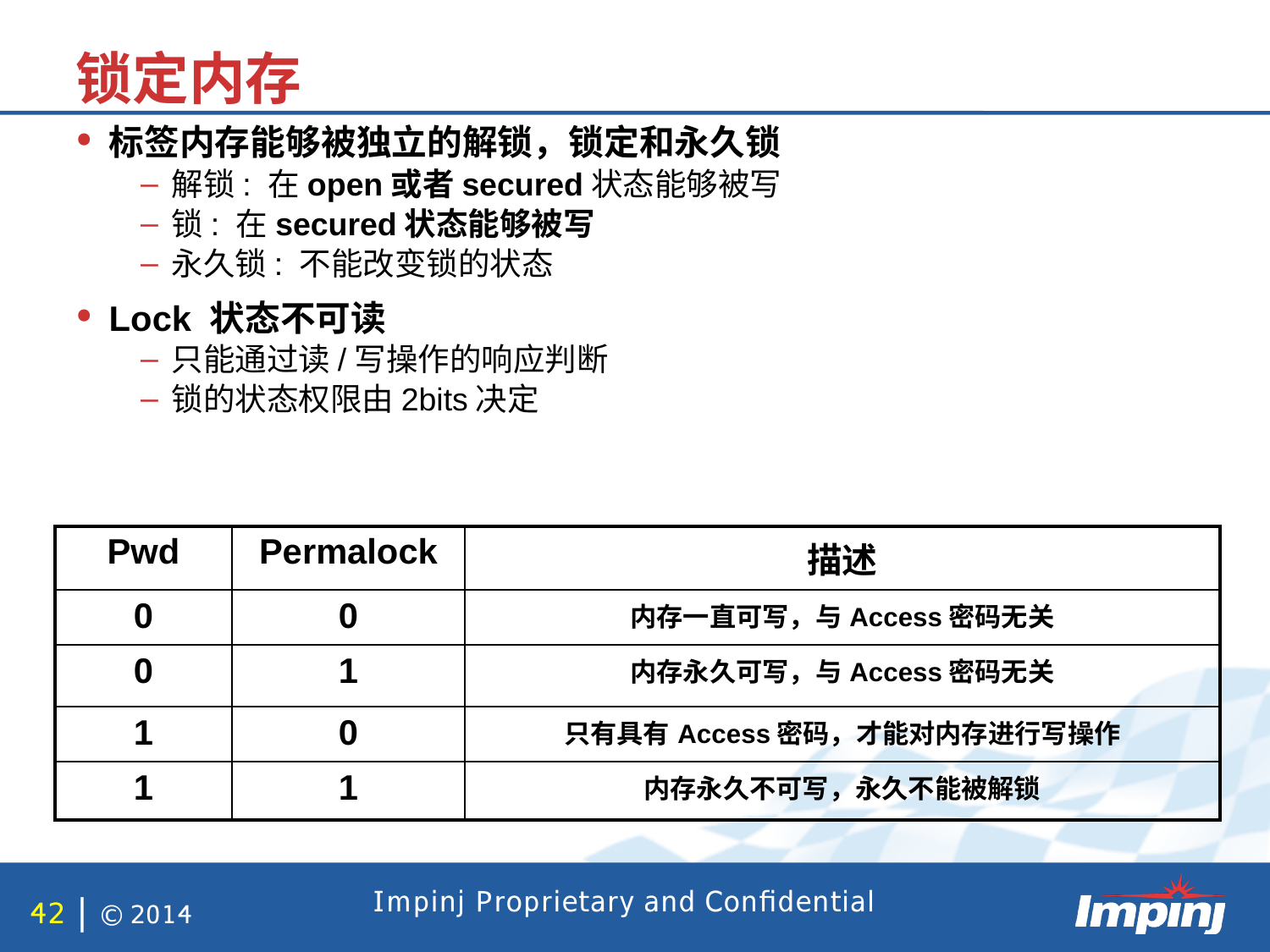

锁定内存
标签内存能够被独立的解锁，锁定和永久锁
解锁: 在open或者secured状态能够被写
锁: 在secured状态能够被写
永久锁: 不能改变锁的状态
Lock 状态不可读
只能通过读/写操作的响应判断
锁的状态权限由2bits决定
| Pwd | Permalock | 描述 |
| --- | --- | --- |
| 0 | 0 | 内存一直可写，与Access密码无关 |
| 0 | 1 | 内存永久可写，与Access密码无关 |
| 1 | 0 | 只有具有Access密码，才能对内存进行写操作 |
| 1 | 1 | 内存永久不可写，永久不能被解锁 |